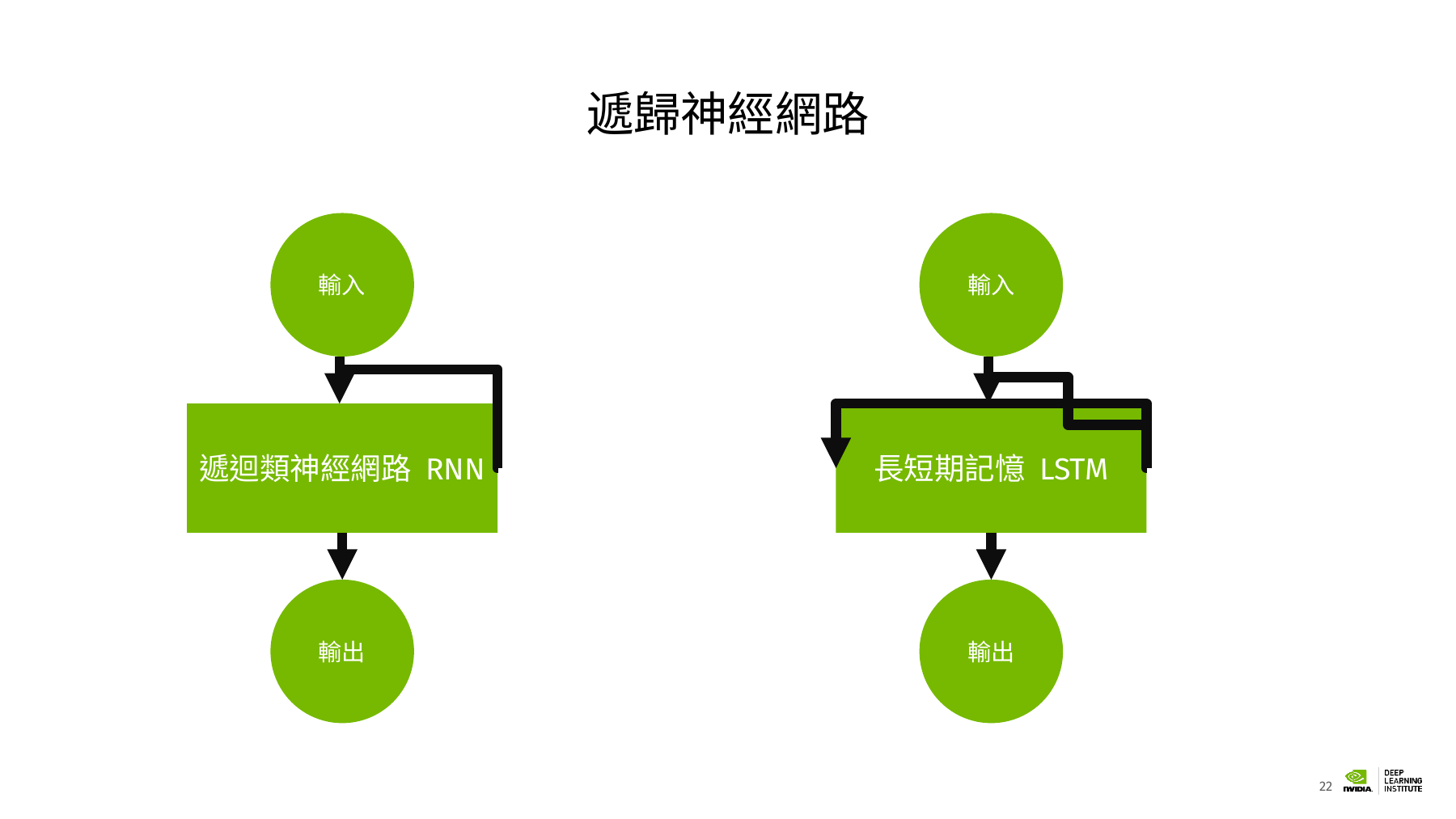

# 遞歸神經網路
輸入
輸入
遞迴類神經網路 RNN
長短期記憶 LSTM
輸出
輸出